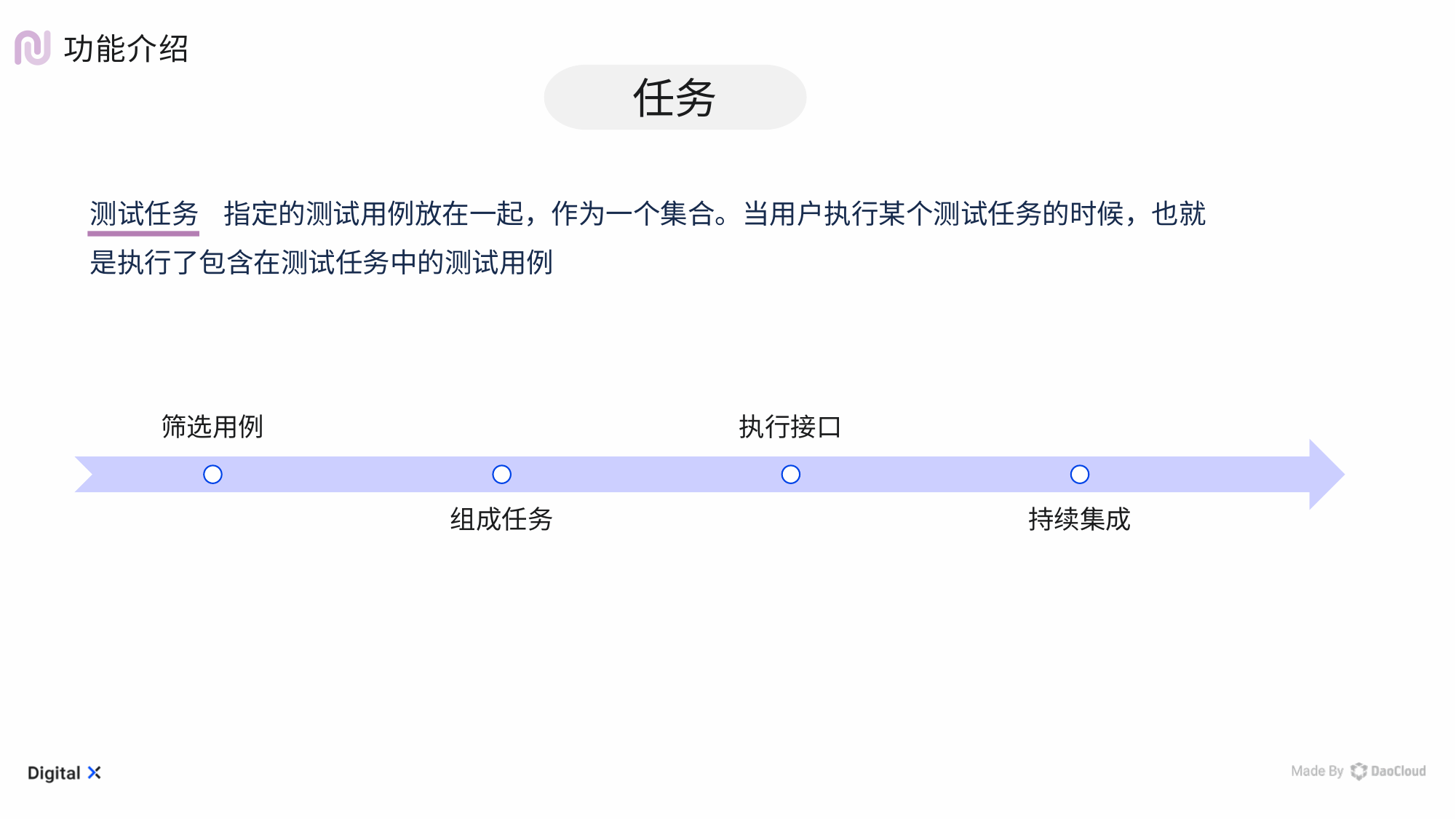

功能介绍
任务
测试任务    指定的测试用例放在一起，作为一个集合。当用户执行某个测试任务的时候，也就是执行了包含在测试任务中的测试用例

筛选用例
组成任务
执行接口
持续集成